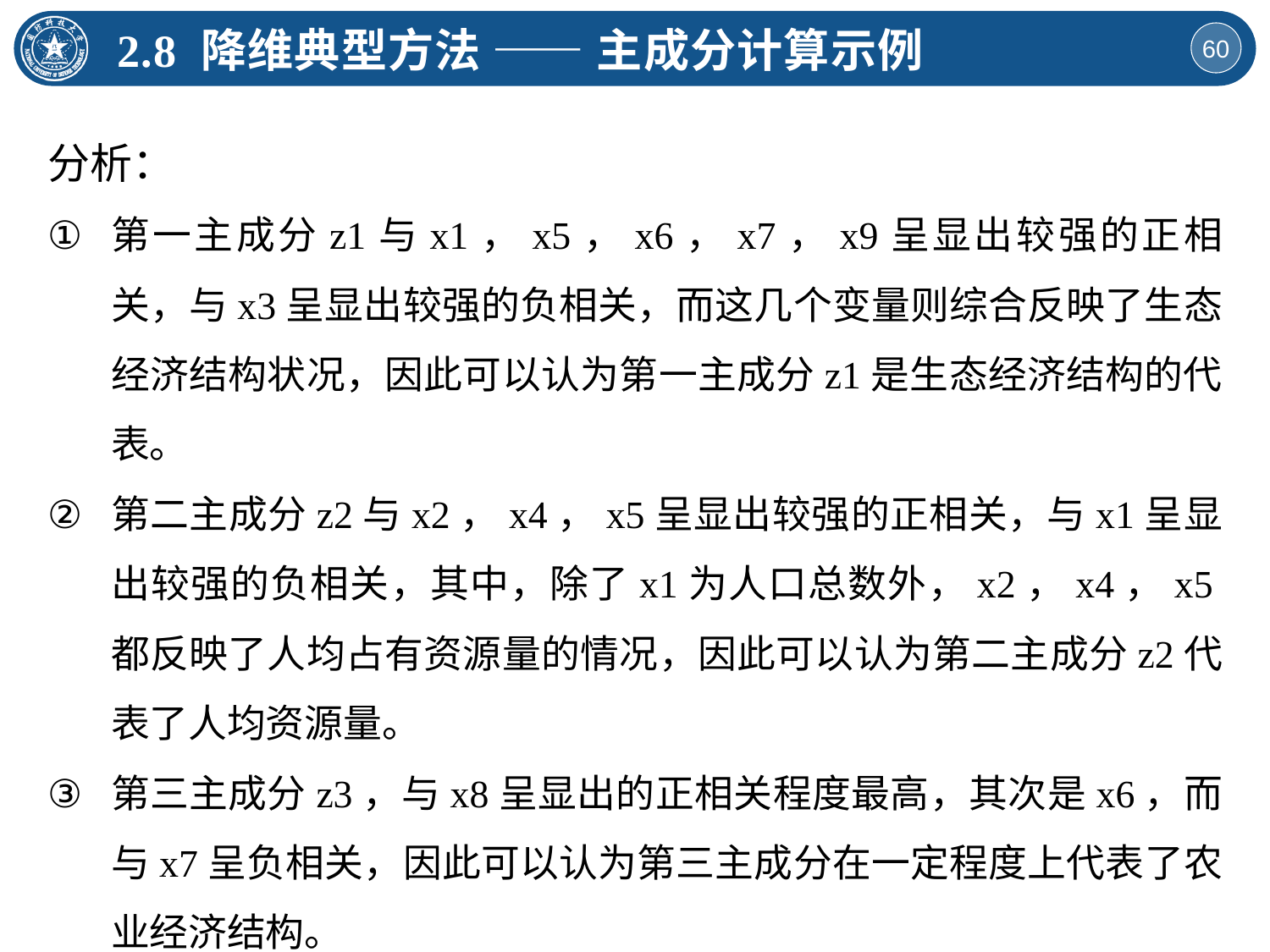

2.8 降维典型方法 —— 主成分计算示例
分析：
第一主成分z1与x1，x5，x6，x7，x9呈显出较强的正相关，与x3呈显出较强的负相关，而这几个变量则综合反映了生态经济结构状况，因此可以认为第一主成分z1是生态经济结构的代表。
第二主成分z2与x2，x4，x5呈显出较强的正相关，与x1呈显出较强的负相关，其中，除了x1为人口总数外，x2，x4，x5都反映了人均占有资源量的情况，因此可以认为第二主成分z2代表了人均资源量。
第三主成分z3，与x8呈显出的正相关程度最高，其次是x6，而与x7呈负相关，因此可以认为第三主成分在一定程度上代表了农业经济结构。